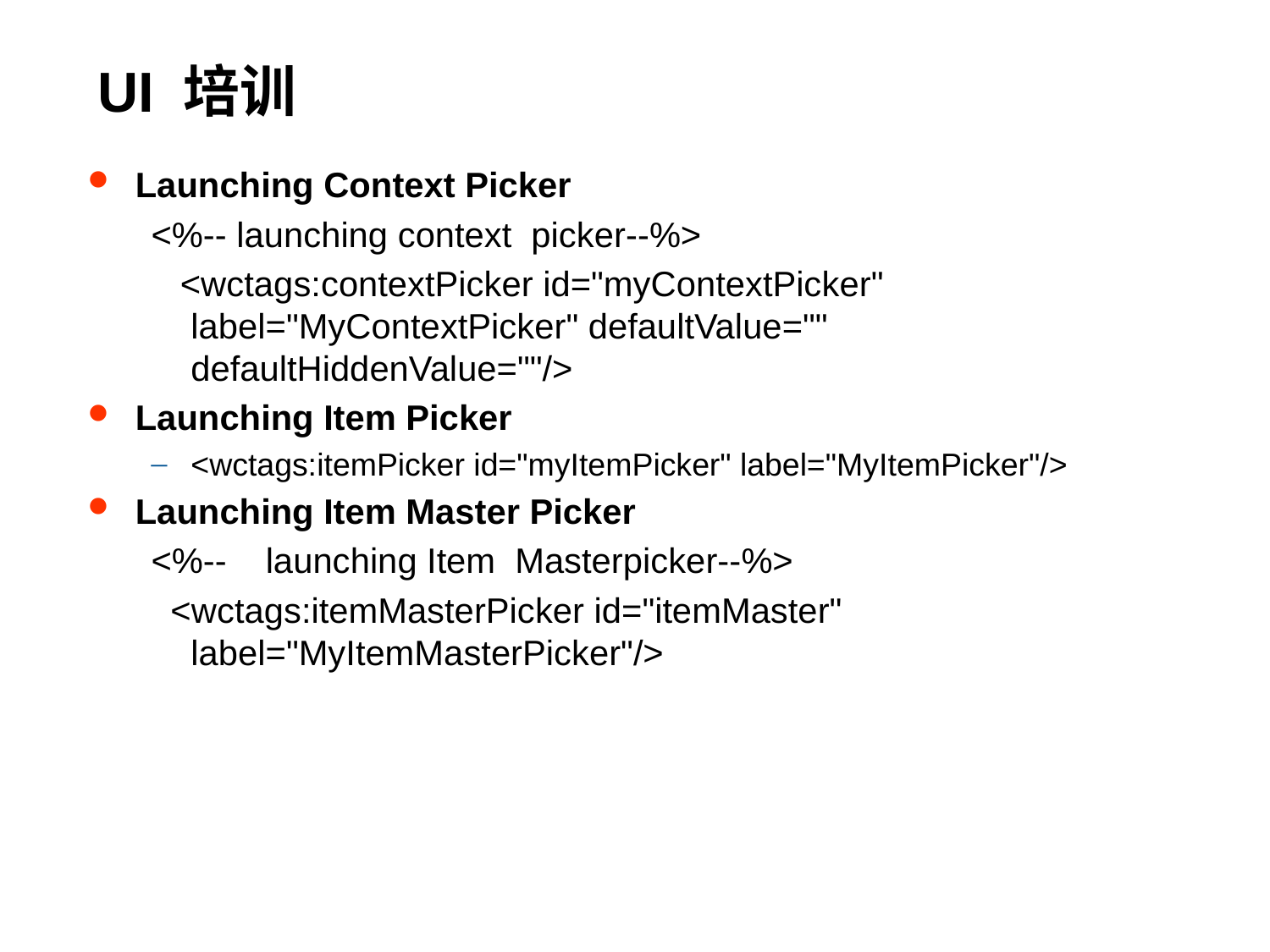

# UI 培训
Launching Context Picker
<%-- launching context  picker--%>
   <wctags:contextPicker id="myContextPicker" label="MyContextPicker" defaultValue="" defaultHiddenValue=""/>
Launching Item Picker
<wctags:itemPicker id="myItemPicker" label="MyItemPicker"/>
Launching Item Master Picker
<%--    launching Item  Masterpicker--%>
  <wctags:itemMasterPicker id="itemMaster" label="MyItemMasterPicker"/>